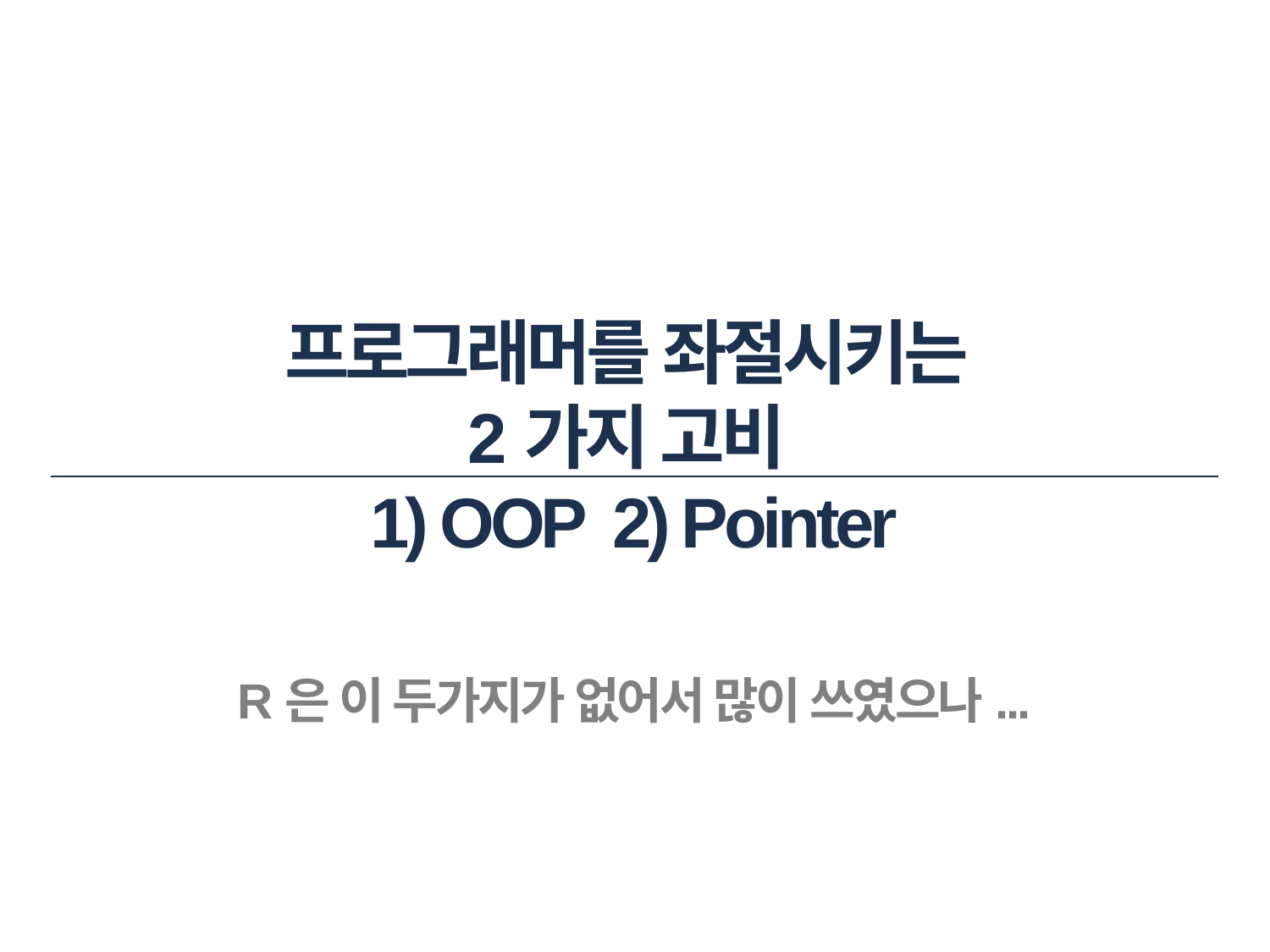

# 프로그래머를 좌절시키는 2가지 고비 1) OOP  2) Pointer
R은 이 두가지가 없어서 많이 쓰였으나...